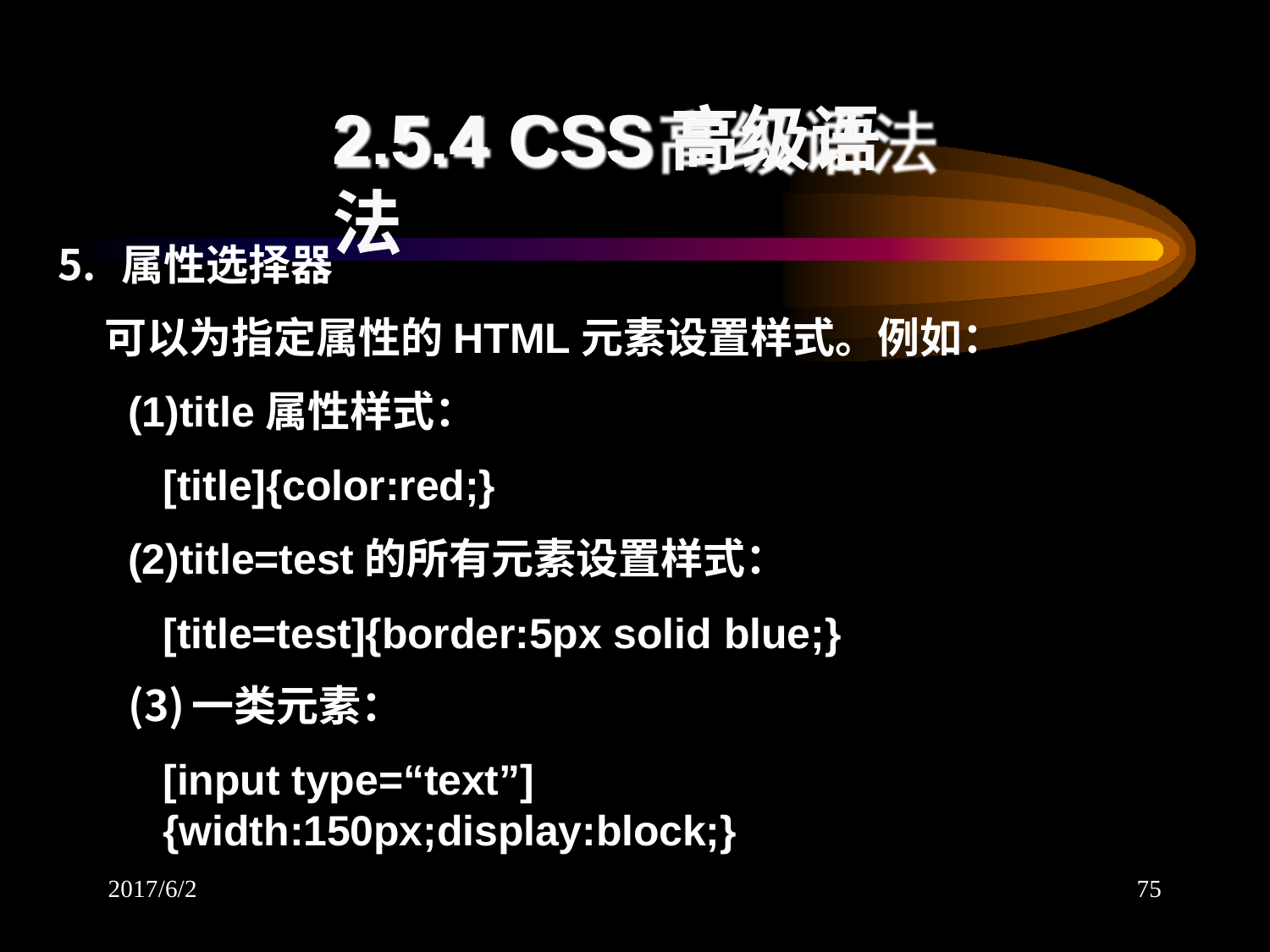

# 2.5.4 CSS高级语法

属性选择器
可以为指定属性的HTML元素设置样式。例如：
title属性样式：  [title]{color:red;}
title=test的所有元素设置样式：  [title=test]{border:5px solid blue;}
一类元素：
[input type=“text”]{width:150px;display:block;}
2017/6/2
75